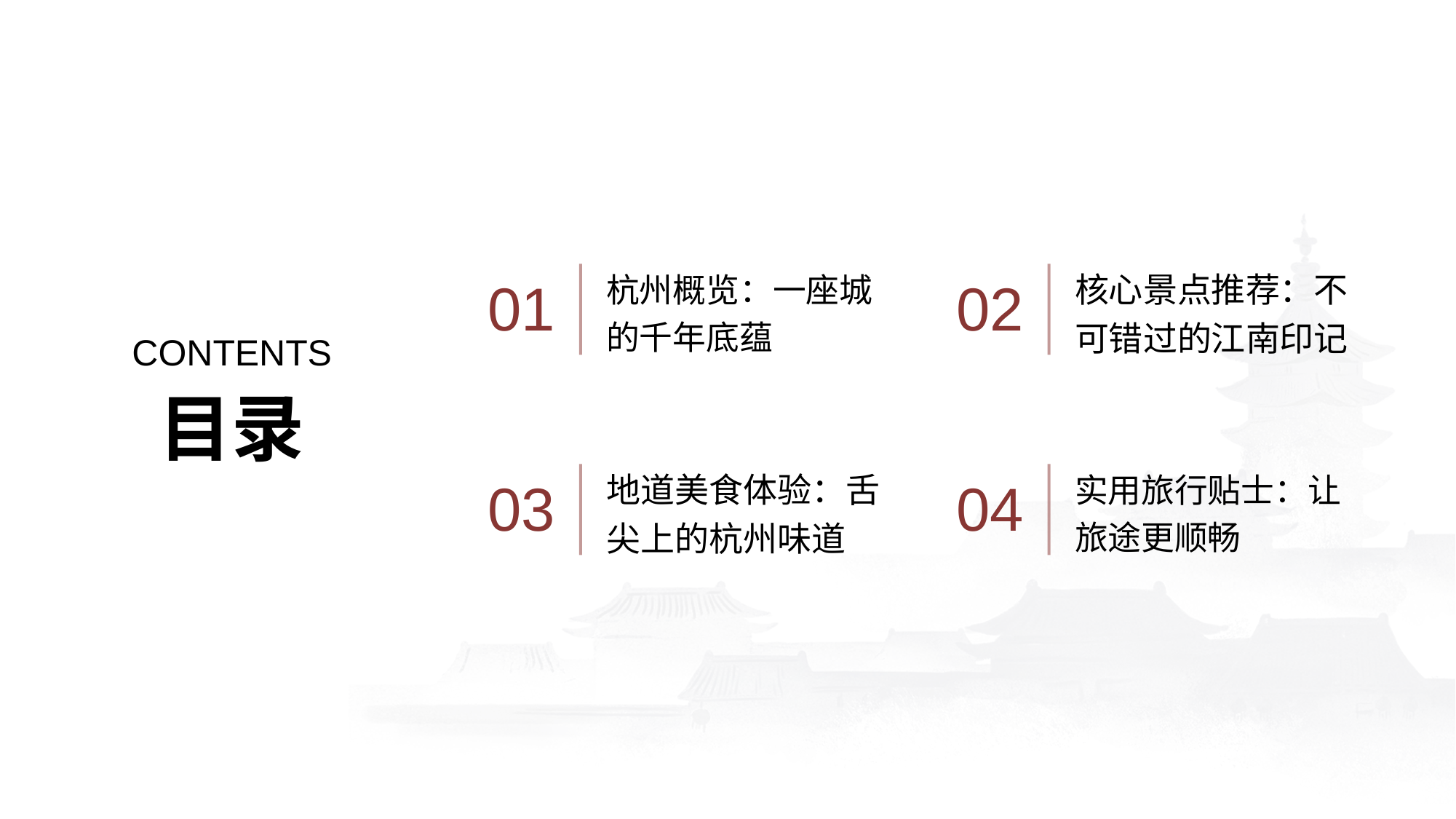

杭州概览：一座城的千年底蕴
核心景点推荐：不可错过的江南印记

01
02
CONTENTS
目录
地道美食体验：舌尖上的杭州味道
实用旅行贴士：让旅途更顺畅

03
04